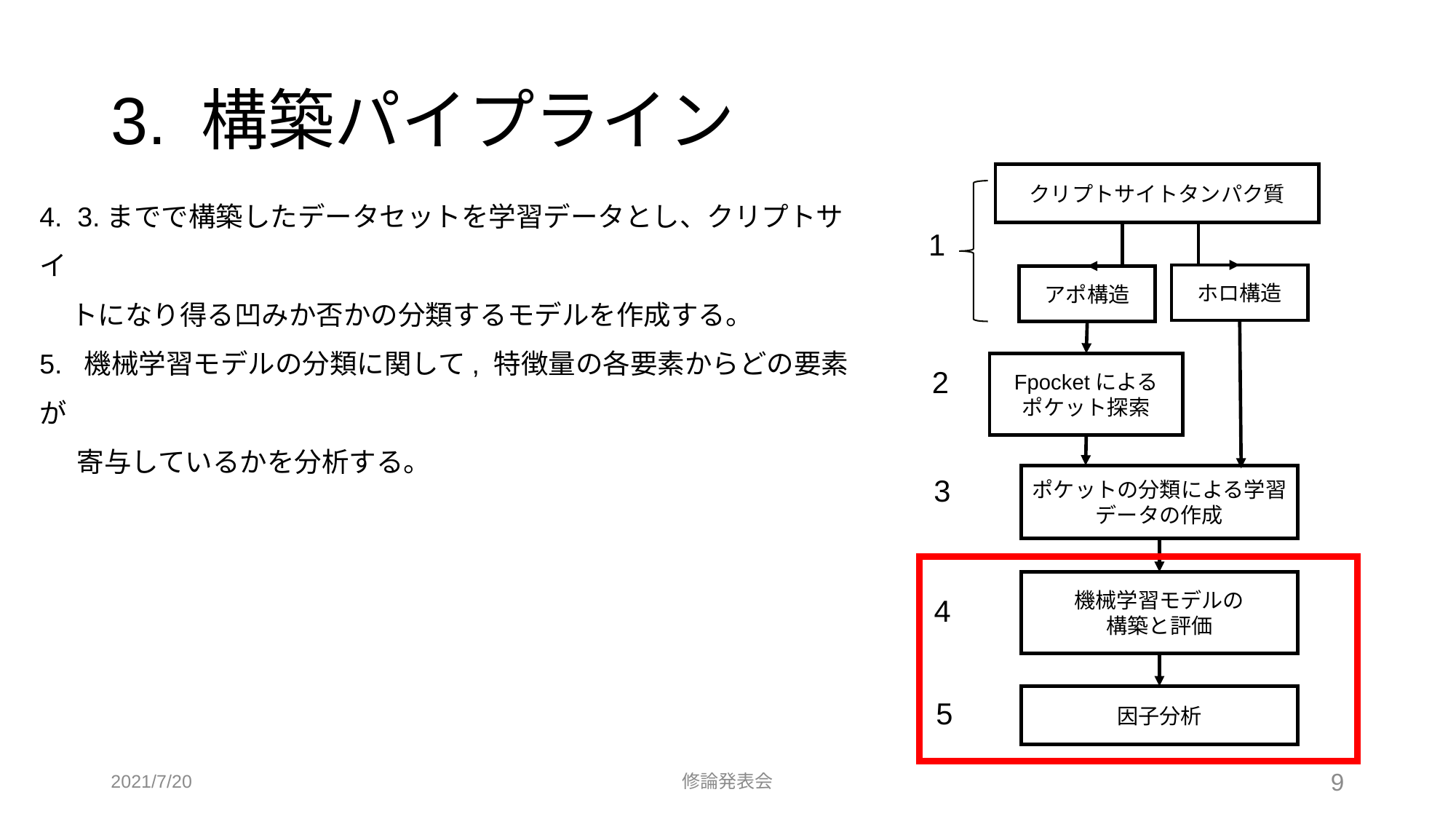

# 3. 構築パイプライン
クリプトサイトタンパク質
ホロ構造
アポ構造
Fpocketによる
ポケット探索
ポケットの分類による学習データの作成
機械学習モデルの
構築と評価
因子分析

1
2
3
4
5
4.  3.までで構築したデータセットを学習データとし、クリプトサイ
    トになり得る凹みか否かの分類するモデルを作成する。
5.  機械学習モデルの分類に関して, 特徴量の各要素からどの要素が
     寄与しているかを分析する。

2021/7/20
修論発表会
9